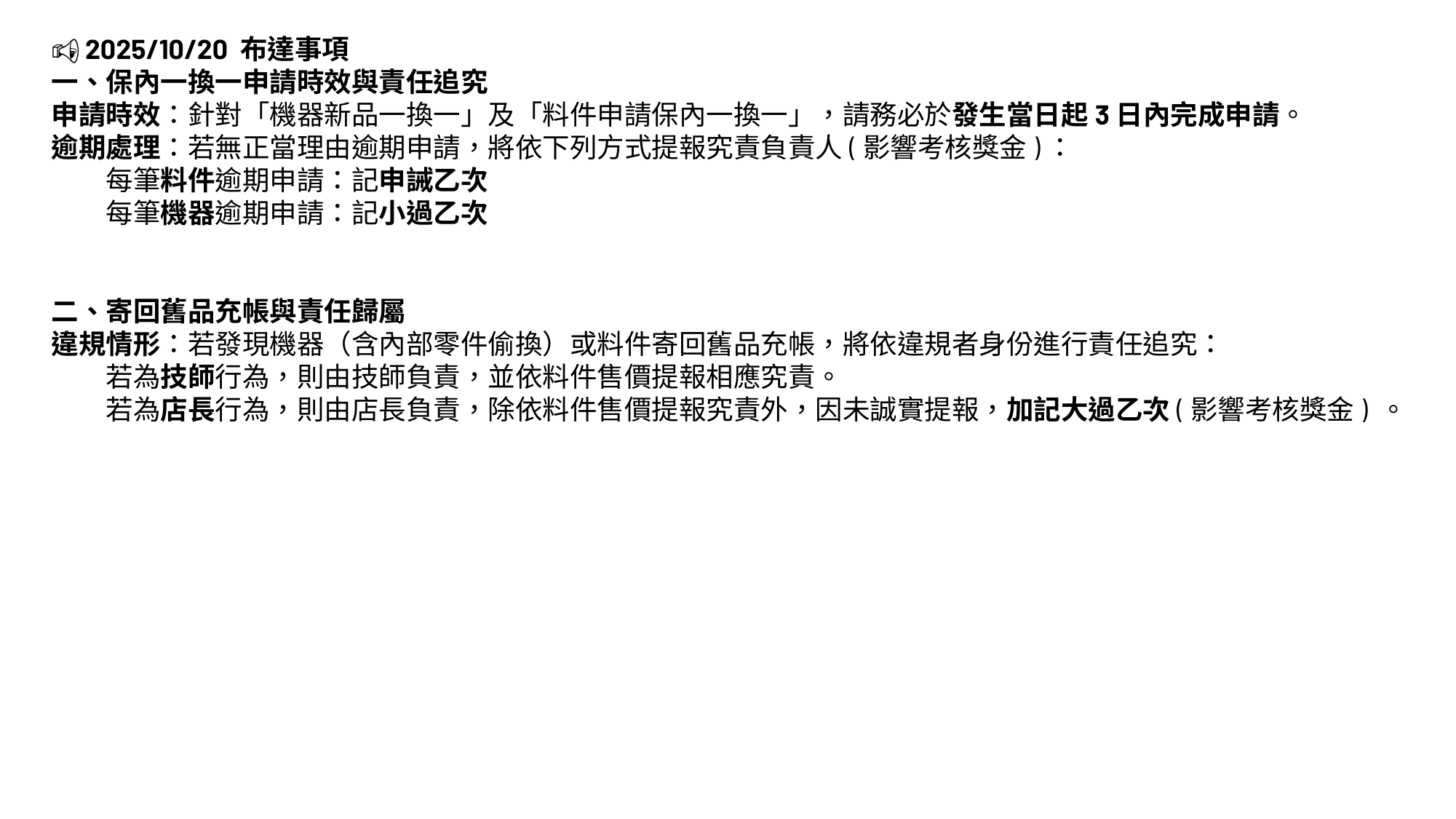

📢 2025/10/20 布達事項
一、保內一換一申請時效與責任追究
申請時效：針對「機器新品一換一」及「料件申請保內一換一」，請務必於發生當日起3日內完成申請。
逾期處理：若無正當理由逾期申請，將依下列方式提報究責負責人(影響考核獎金)：
每筆料件逾期申請：記申誡乙次
每筆機器逾期申請：記小過乙次

二、寄回舊品充帳與責任歸屬
違規情形：若發現機器（含內部零件偷換）或料件寄回舊品充帳，將依違規者身份進行責任追究：
若為技師行為，則由技師負責，並依料件售價提報相應究責。
若為店長行為，則由店長負責，除依料件售價提報究責外，因未誠實提報，加記大過乙次(影響考核獎金) 。